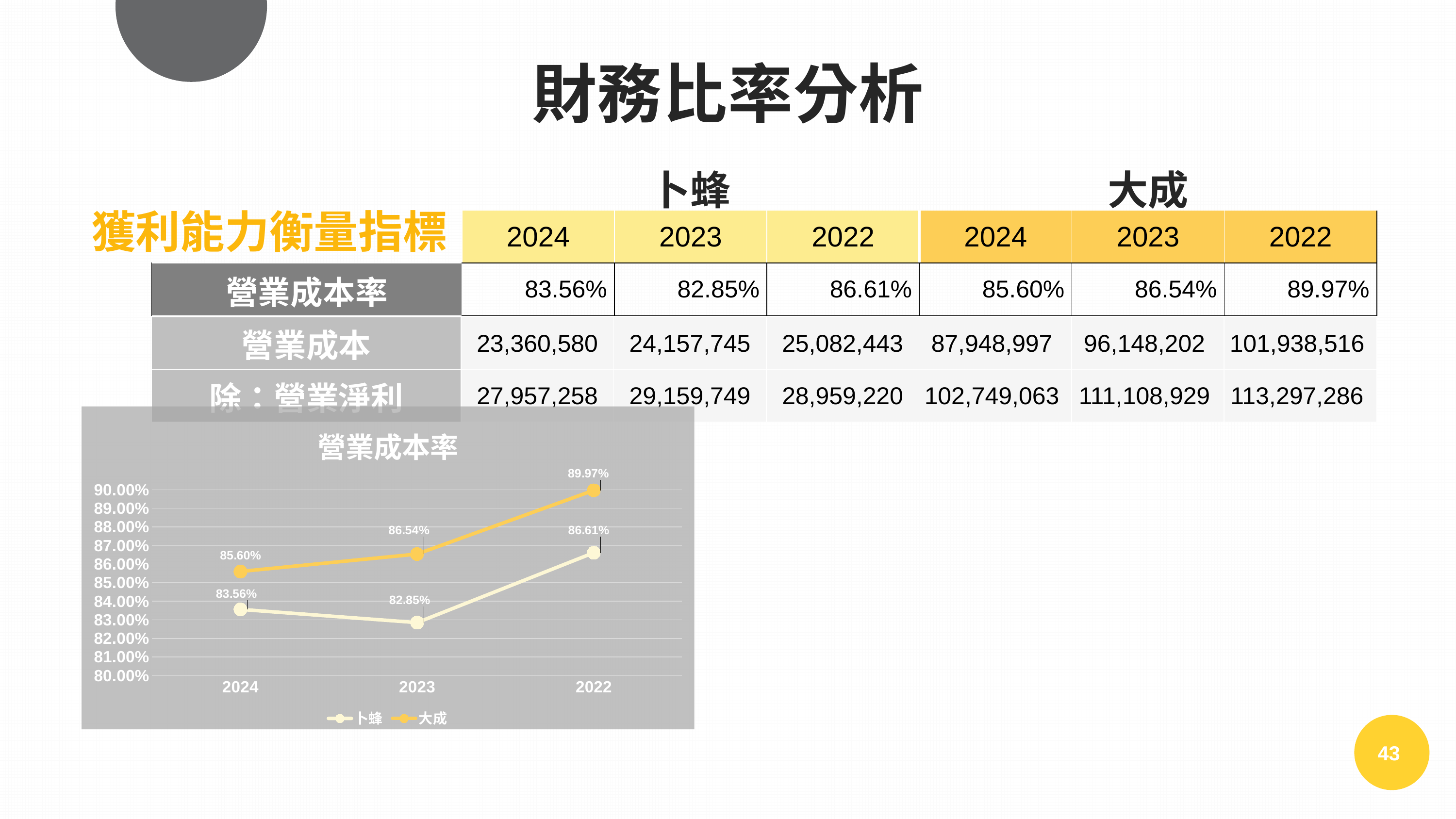

財務比率分析
|  | 卜蜂 |  |  | 大成 |  |  |
| --- | --- | --- | --- | --- | --- | --- |
|  | 2024 | 2023 | 2022 | 2024 | 2023 | 2022 |
| 營業成本率 | 83.56% | 82.85% | 86.61% | 85.60% | 86.54% | 89.97% |
獲利能力衡量指標
| 營業成本 | 23,360,580 | 24,157,745 | 25,082,443 | 87,948,997 | 96,148,202 | 101,938,516 |
| --- | --- | --- | --- | --- | --- | --- |
| 除：營業淨利 | 27,957,258 | 29,159,749 | 28,959,220 | 102,749,063 | 111,108,929 | 113,297,286 |

### Chart: 營業成本率

| Category | 卜蜂 | 大成 |
|---|---|---|
| 2024 | 0.8356 | 0.856 |
| 2023 | 0.8285 | 0.8654 |
| 2022 | 0.8661 | 0.8997 |
43